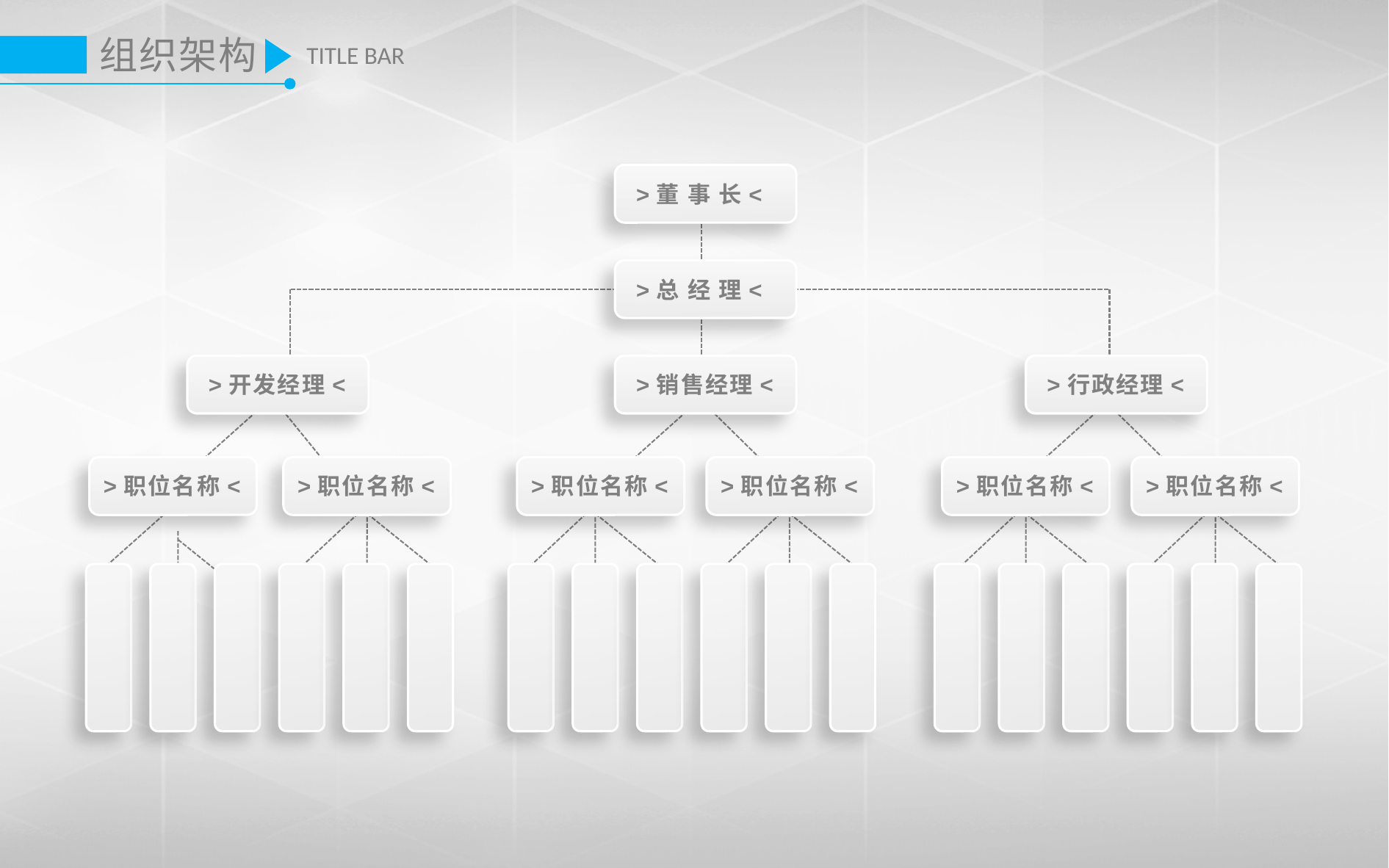

组织架构
TITLE BAR

>董 事 长<

>总 经 理<

>开发经理<

>销售经理<

>行政经理<

>职位名称<

>职位名称<

>职位名称<

>职位名称<

>职位名称<

>职位名称<